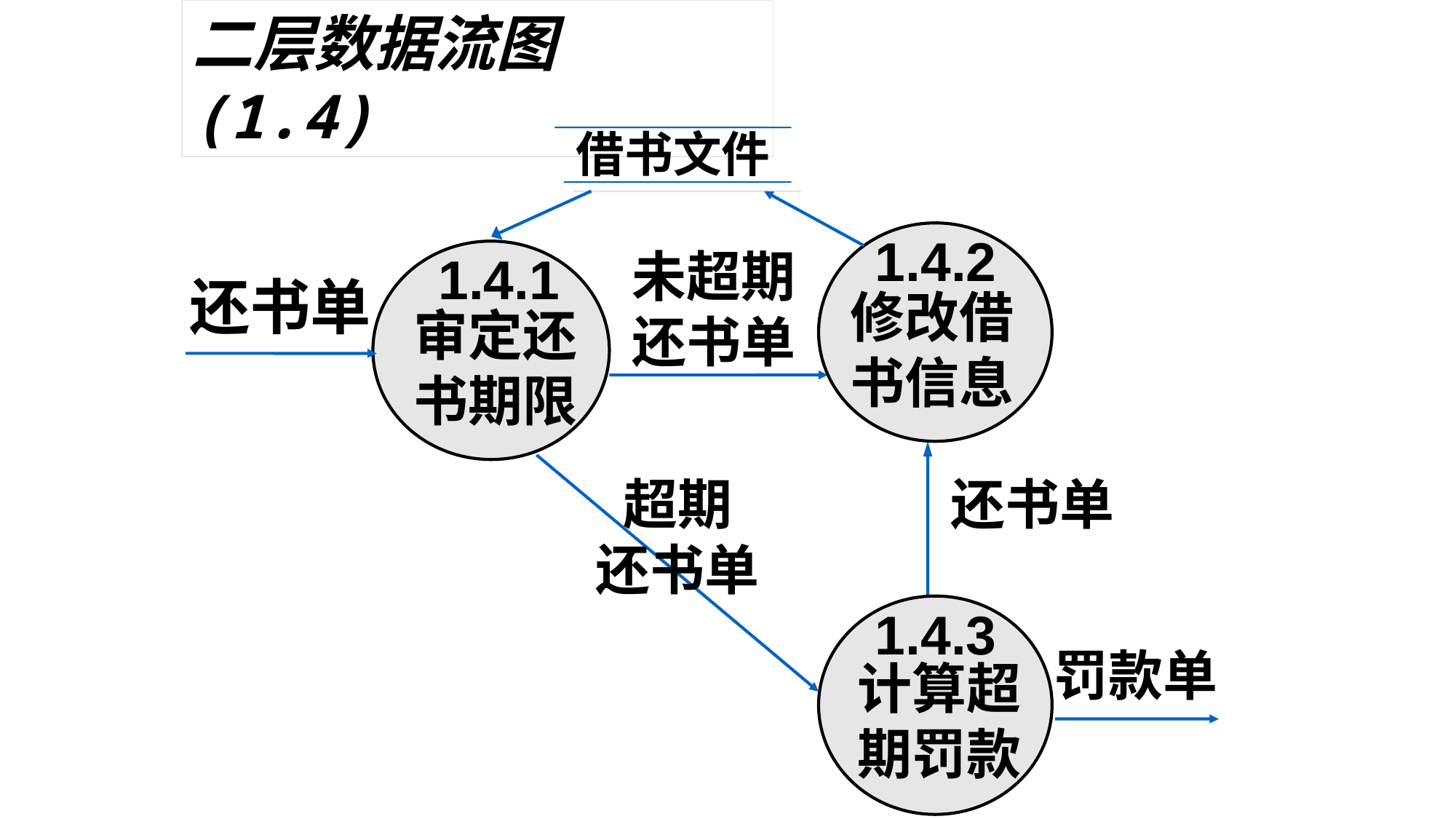

二层数据流图 (1.4)
借书文件

1.4.2

未超期
还书单
1.4.1

还书单
修改借书信息
审定还书期限

还书单
超期
还书单
1.4.3

罚款单
计算超期罚款